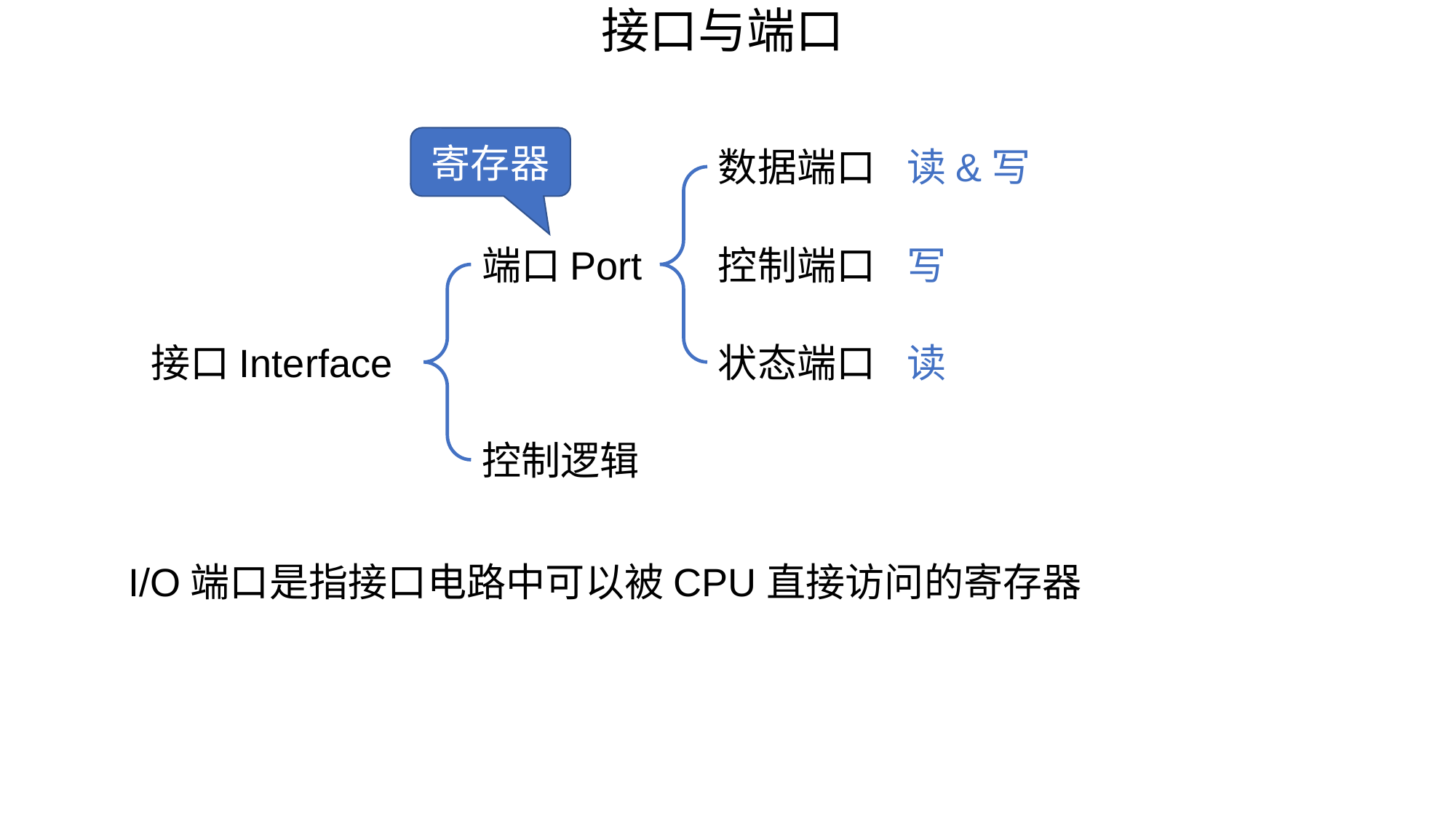

接口与端口
寄存器
数据端口
读&写

控制端口
写
端口Port

接口Interface
状态端口
读
控制逻辑
I/O端口是指接口电路中可以被CPU直接访问的寄存器